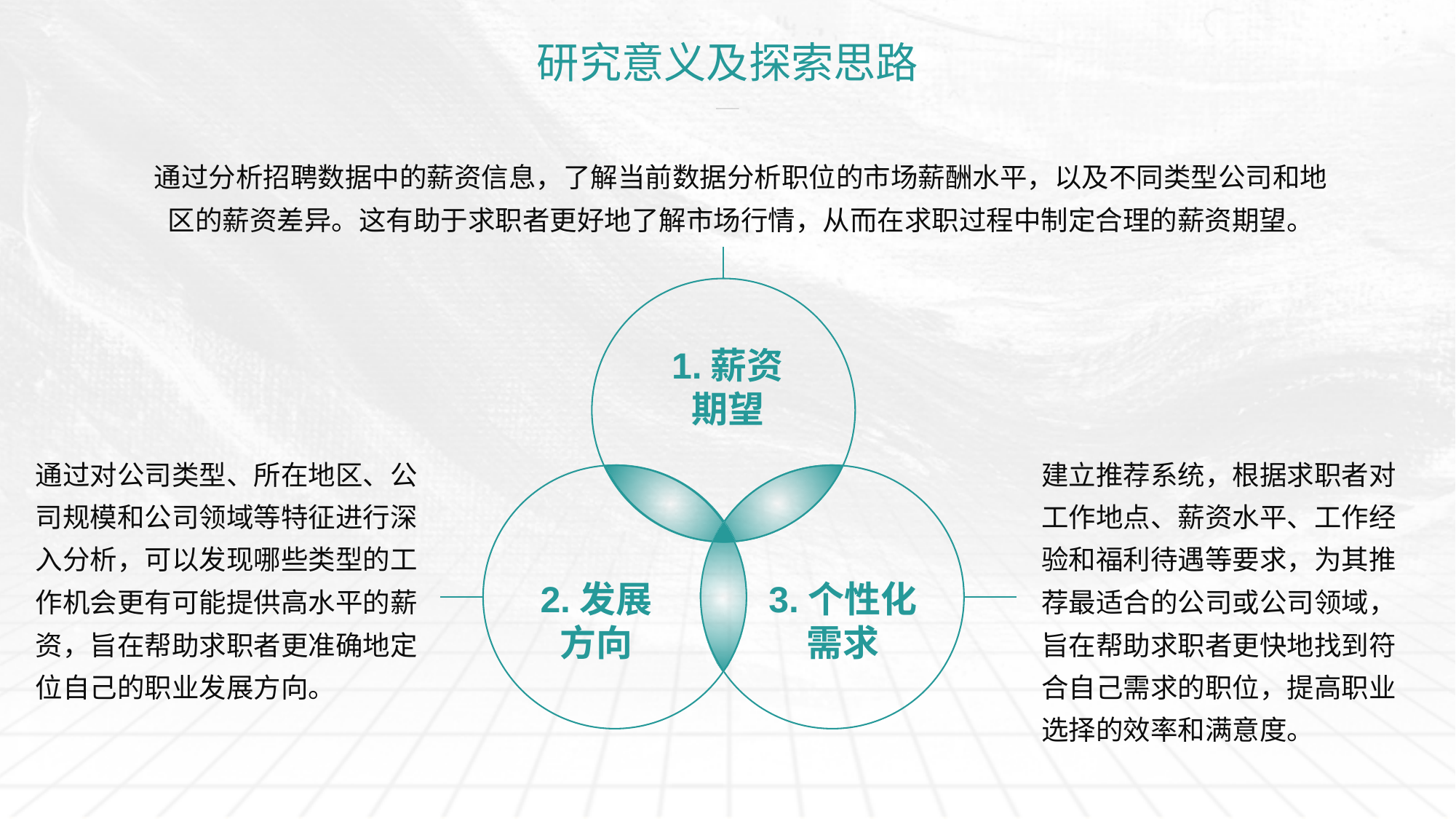

# 研究意义及探索思路
通过分析招聘数据中的薪资信息，了解当前数据分析职位的市场薪酬水平，以及不同类型公司和地区的薪资差异。这有助于求职者更好地了解市场行情，从而在求职过程中制定合理的薪资期望。

1.薪资
期望
通过对公司类型、所在地区、公司规模和公司领域等特征进行深入分析，可以发现哪些类型的工作机会更有可能提供高水平的薪资，旨在帮助求职者更准确地定位自己的职业发展方向。
建立推荐系统，根据求职者对工作地点、薪资水平、工作经验和福利待遇等要求，为其推荐最适合的公司或公司领域，旨在帮助求职者更快地找到符合自己需求的职位，提高职业选择的效率和满意度。

2.发展
方向
3.个性化
需求